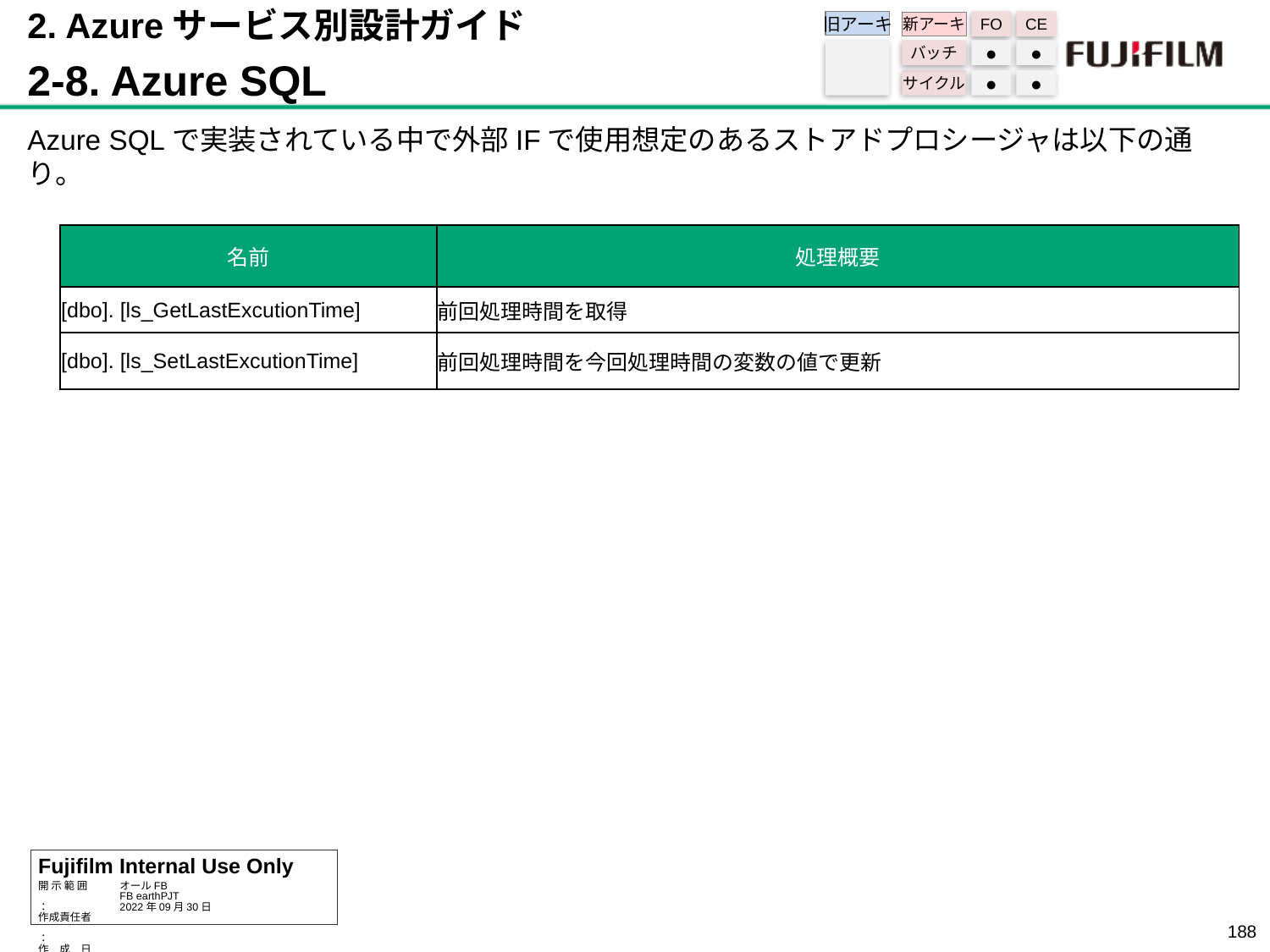

2. Azureサービス別設計ガイド
2-8. Azure SQL
旧アーキ
FO
CE
新アーキ
バッチ
●
●
サイクル
●
●

Azure SQLで実装されている中で外部IFで使用想定のあるストアドプロシージャは以下の通り。
| 名前 | 処理概要 |
| --- | --- |
| [dbo]. [ls\_GetLastExcutionTime] | 前回処理時間を取得 |
| [dbo]. [ls\_SetLastExcutionTime] | 前回処理時間を今回処理時間の変数の値で更新 |
188